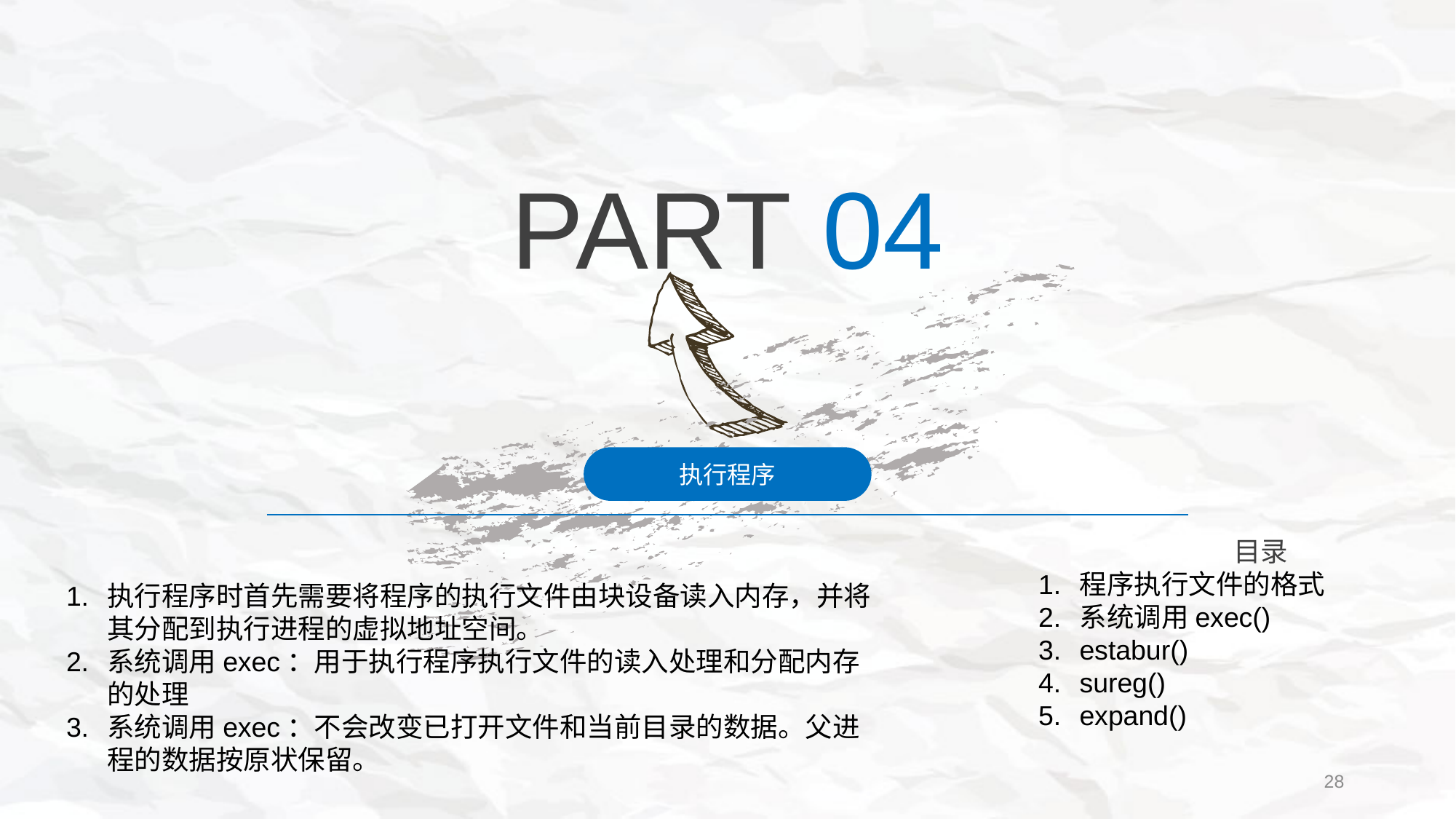

PART 04

执行程序
目录
程序执行文件的格式
系统调用exec()
estabur()
sureg()
expand()

执行程序时首先需要将程序的执行文件由块设备读入内存，并将其分配到执行进程的虚拟地址空间。
系统调用exec：用于执行程序执行文件的读入处理和分配内存的处理
系统调用exec：不会改变已打开文件和当前目录的数据。父进程的数据按原状保留。
28